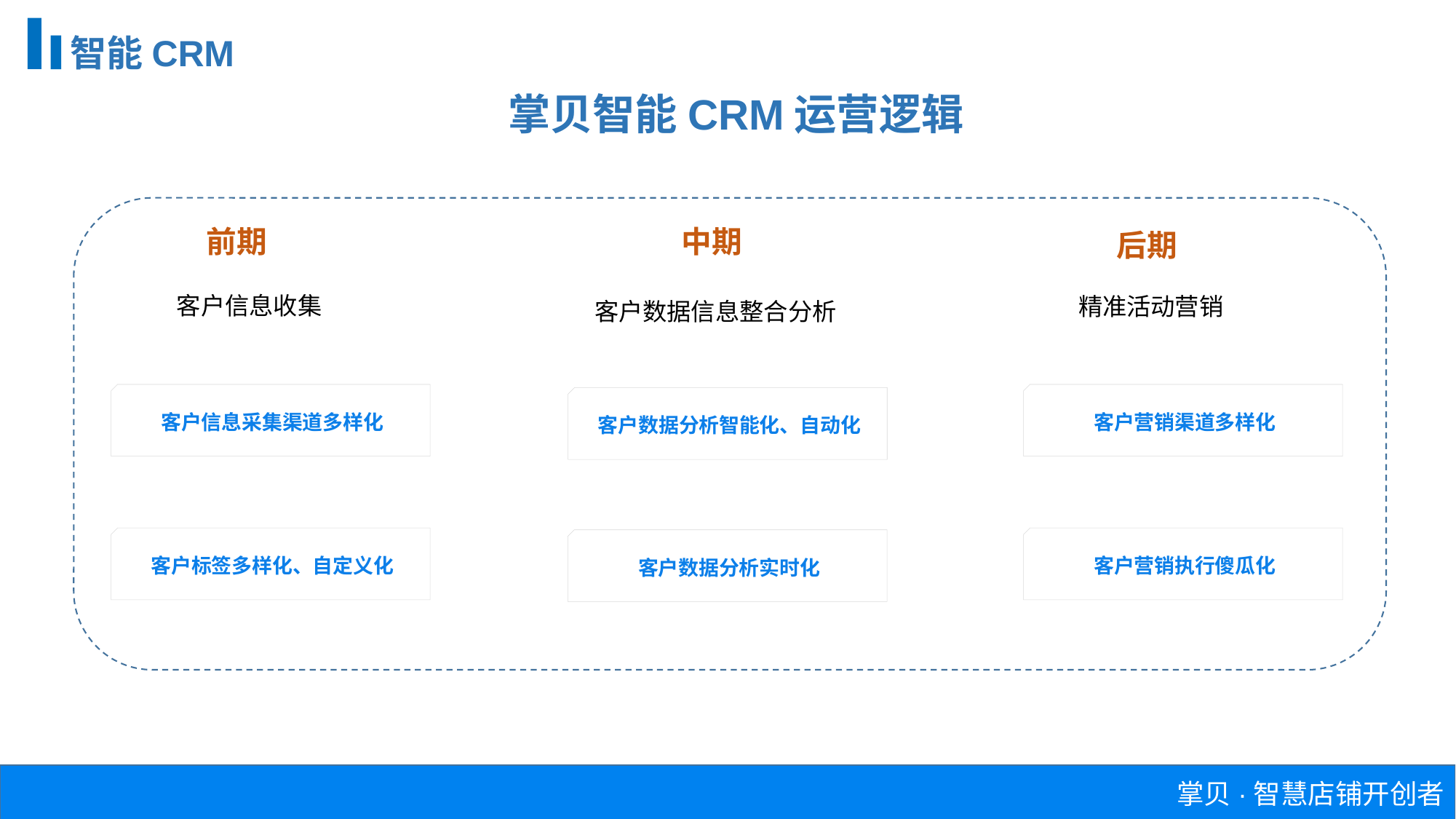

智能CRM

掌贝智能CRM运营逻辑

中期
前期
后期
客户信息收集
精准活动营销
客户数据信息整合分析
客户信息采集渠道多样化
客户营销渠道多样化
客户数据分析智能化、自动化
客户标签多样化、自定义化
客户营销执行傻瓜化
客户数据分析实时化